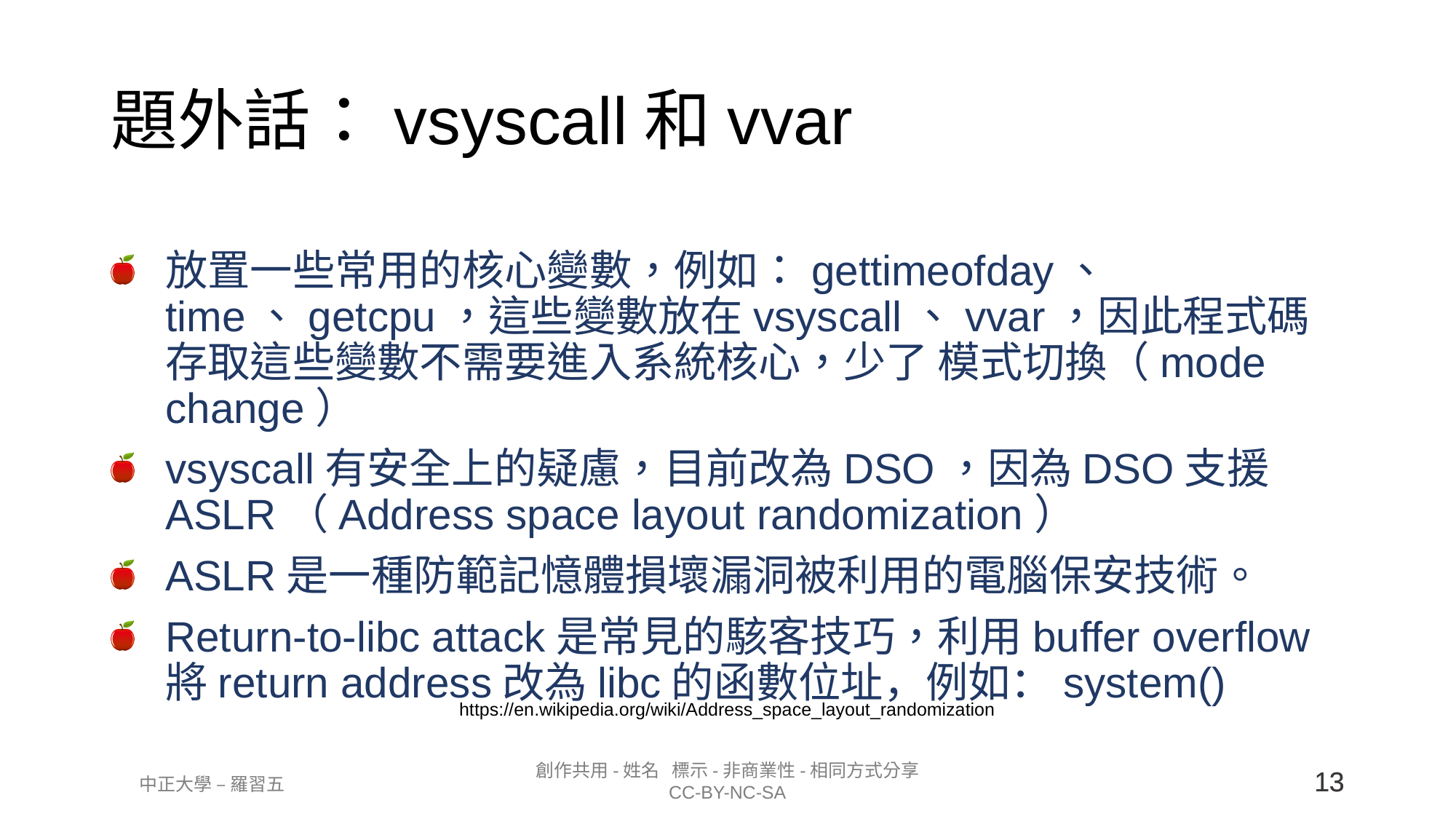

# 題外話：vsyscall和vvar
放置一些常用的核心變數，例如：gettimeofday、 time、getcpu，這些變數放在vsyscall、vvar，因此程式碼存取這些變數不需要進入系統核心，少了 模式切換（mode change）
vsyscall有安全上的疑慮，目前改為DSO，因為DSO支援ASLR（Address space layout randomization）
ASLR是一種防範記憶體損壞漏洞被利用的電腦保安技術。
Return-to-libc attack是常見的駭客技巧，利用buffer overflow將return address改為libc的函數位址，例如：system()
https://en.wikipedia.org/wiki/Address_space_layout_randomization